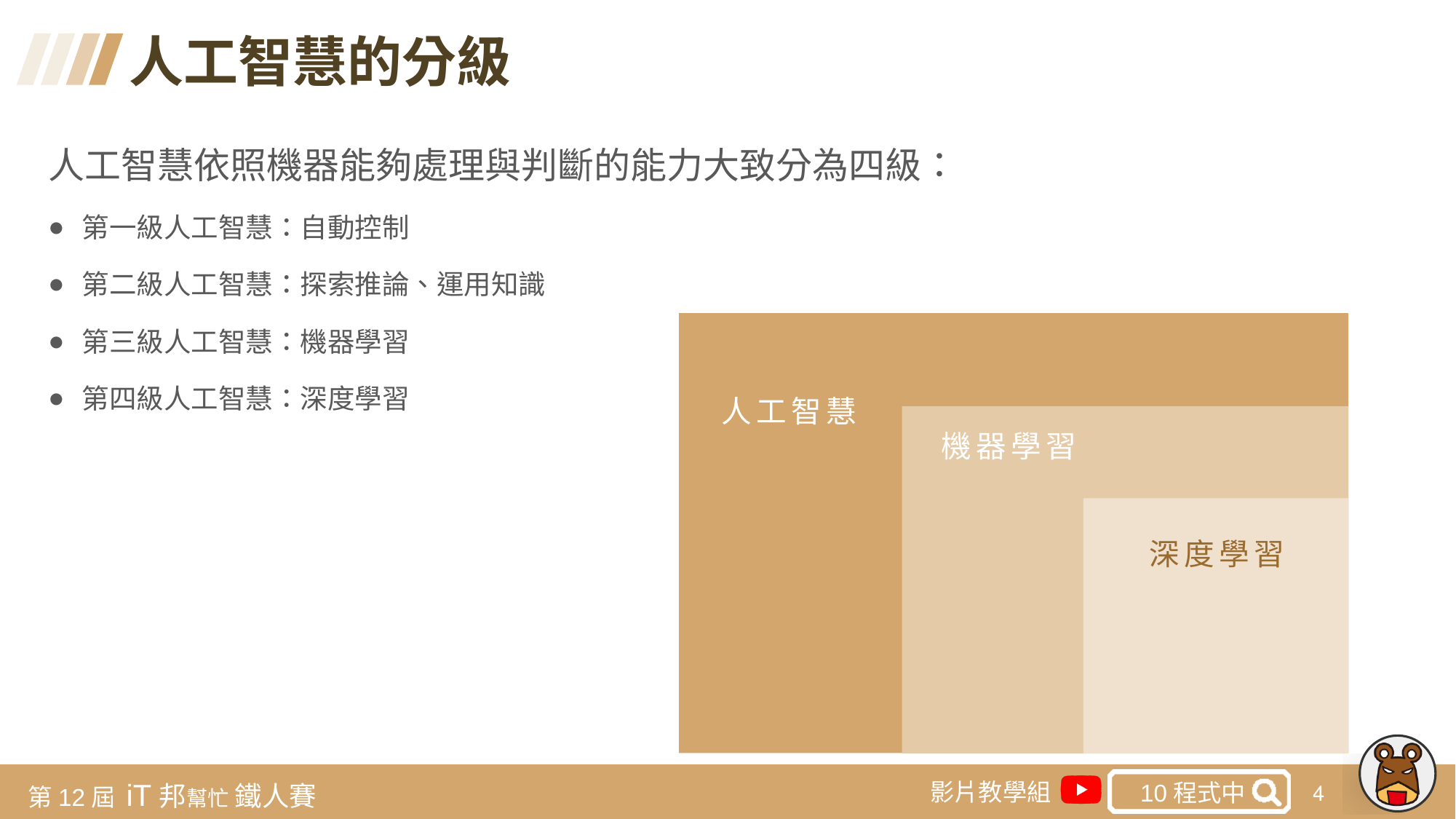

人工智慧的分級
人工智慧依照機器能夠處理與判斷的能力大致分為四級：
第一級人工智慧：自動控制
第二級人工智慧：探索推論、運用知識
第三級人工智慧：機器學習
第四級人工智慧：深度學習

人工智慧

機器學習

深度學習